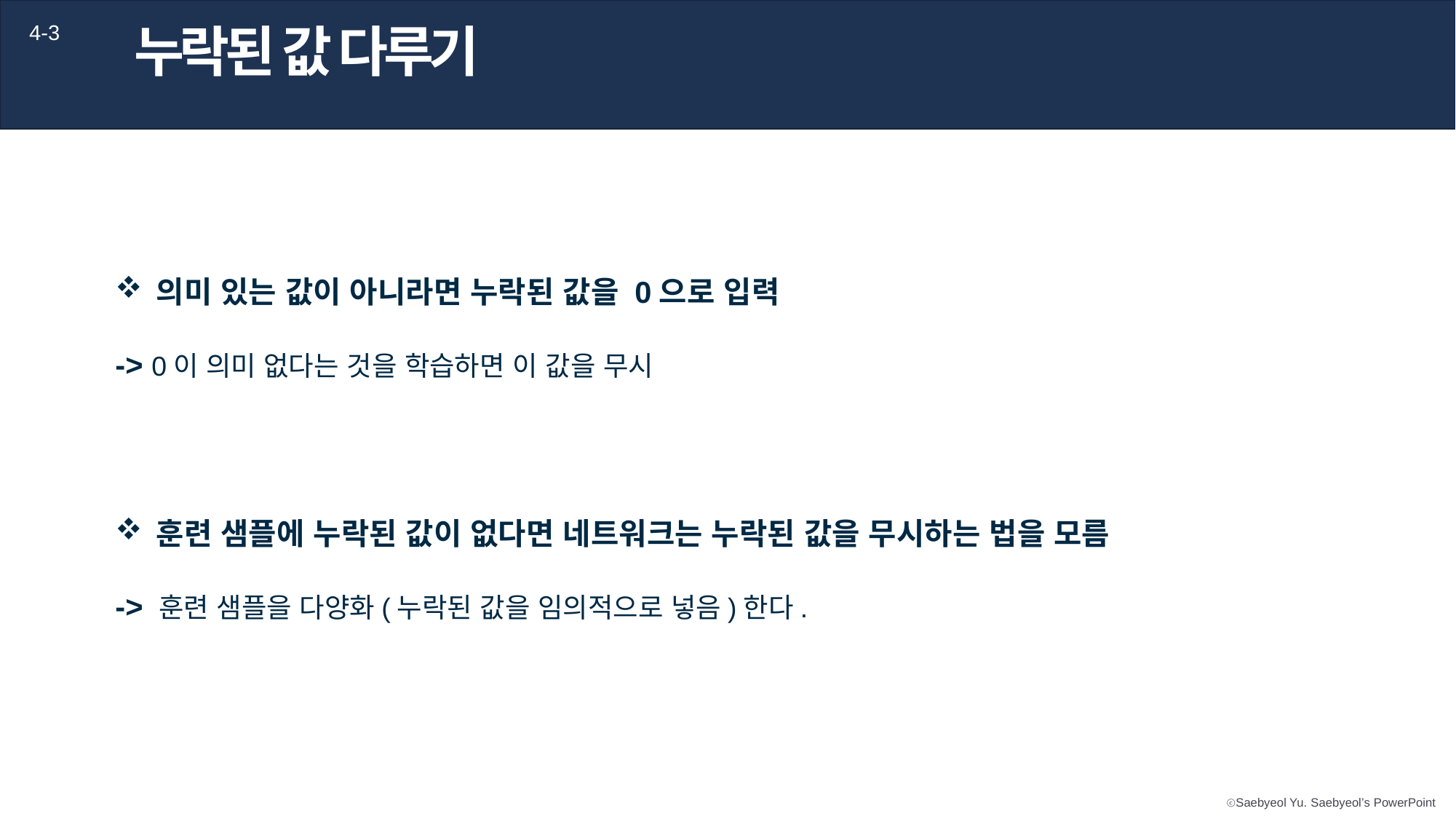

누락된 값 다루기
4-3

의미 있는 값이 아니라면 누락된 값을 0으로 입력

-> 0이 의미 없다는 것을 학습하면 이 값을 무시
훈련 샘플에 누락된 값이 없다면 네트워크는 누락된 값을 무시하는 법을 모름

-> 훈련 샘플을 다양화(누락된 값을 임의적으로 넣음)한다.